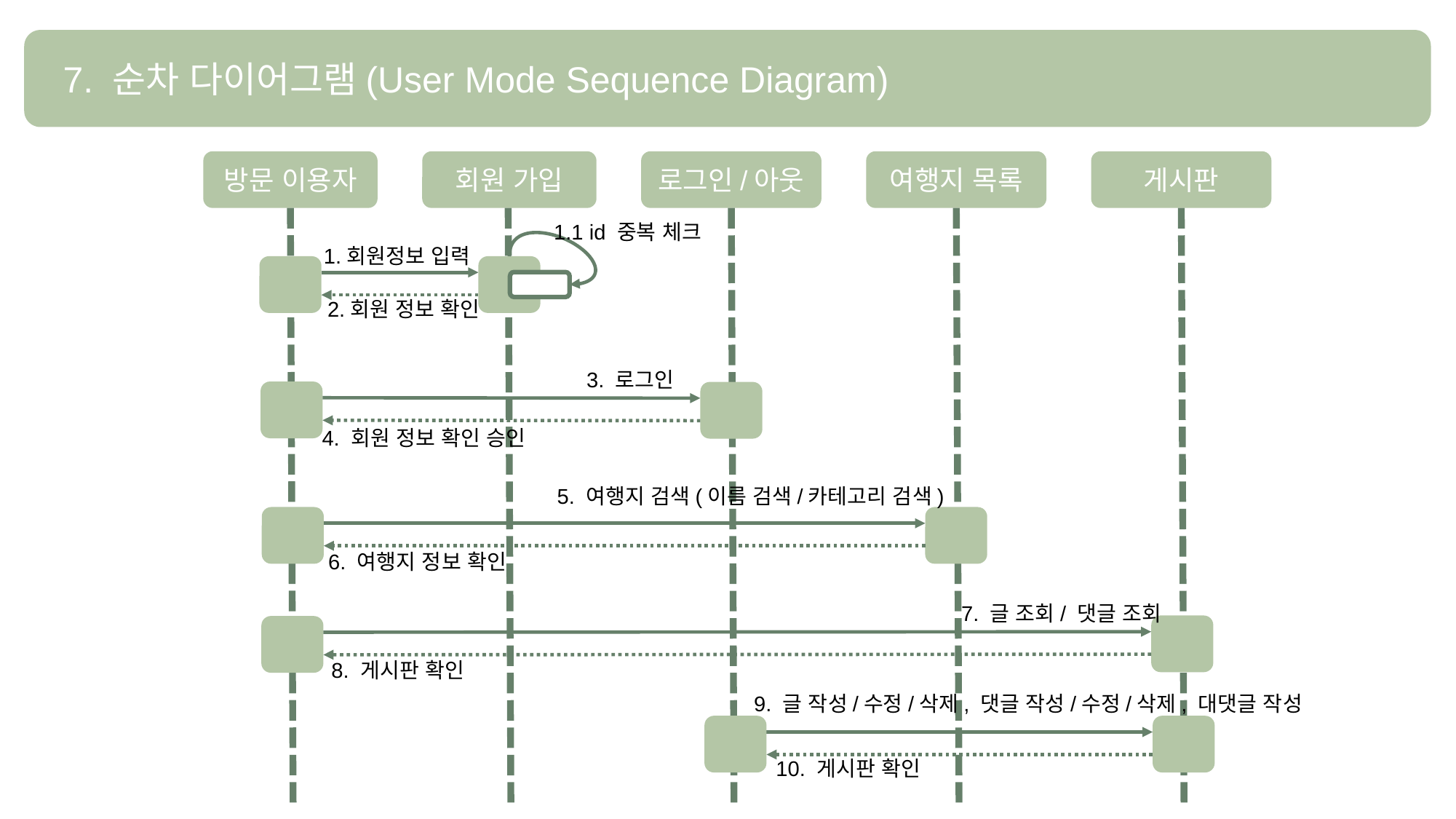

7. 순차 다이어그램(User Mode Sequence Diagram)
방문 이용자
회원 가입
로그인/아웃
여행지 목록
게시판
1.1 id 중복 체크
1.회원정보 입력

2.회원 정보 확인
3. 로그인

4. 회원 정보 확인 승인
5. 여행지 검색(이름 검색/카테고리 검색)

6. 여행지 정보 확인
7. 글 조회/ 댓글 조회

8. 게시판 확인
9. 글 작성/수정/삭제, 댓글 작성/수정/삭제, 대댓글 작성

10. 게시판 확인